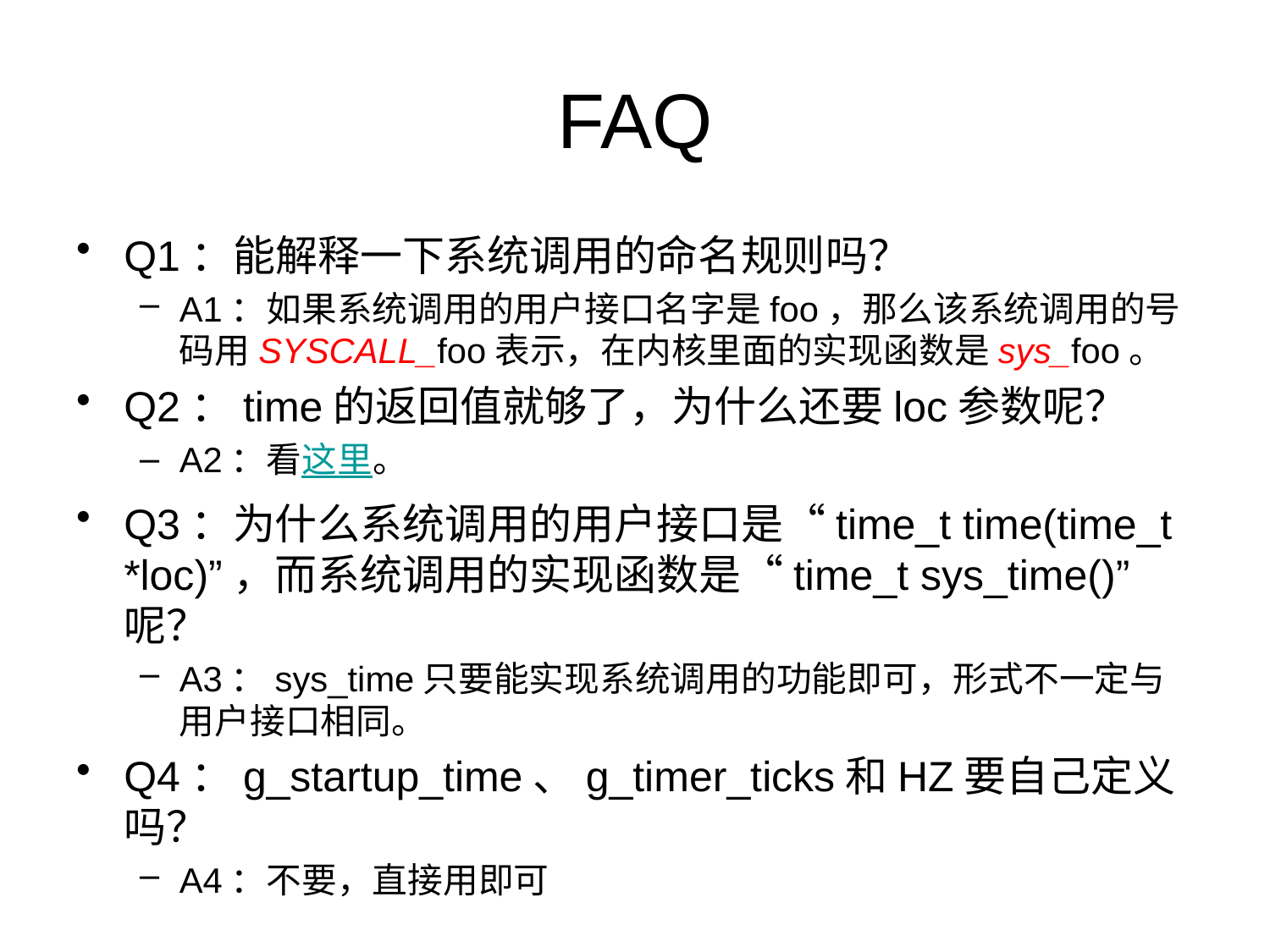

# FAQ
Q1：能解释一下系统调用的命名规则吗？
A1：如果系统调用的用户接口名字是foo，那么该系统调用的号码用SYSCALL_foo表示，在内核里面的实现函数是sys_foo。
Q2：time的返回值就够了，为什么还要loc参数呢？
A2：看这里。
Q3：为什么系统调用的用户接口是“time_t time(time_t *loc)”，而系统调用的实现函数是“time_t sys_time()”呢？
A3：sys_time只要能实现系统调用的功能即可，形式不一定与用户接口相同。
Q4：g_startup_time、g_timer_ticks和HZ要自己定义吗？
A4：不要，直接用即可